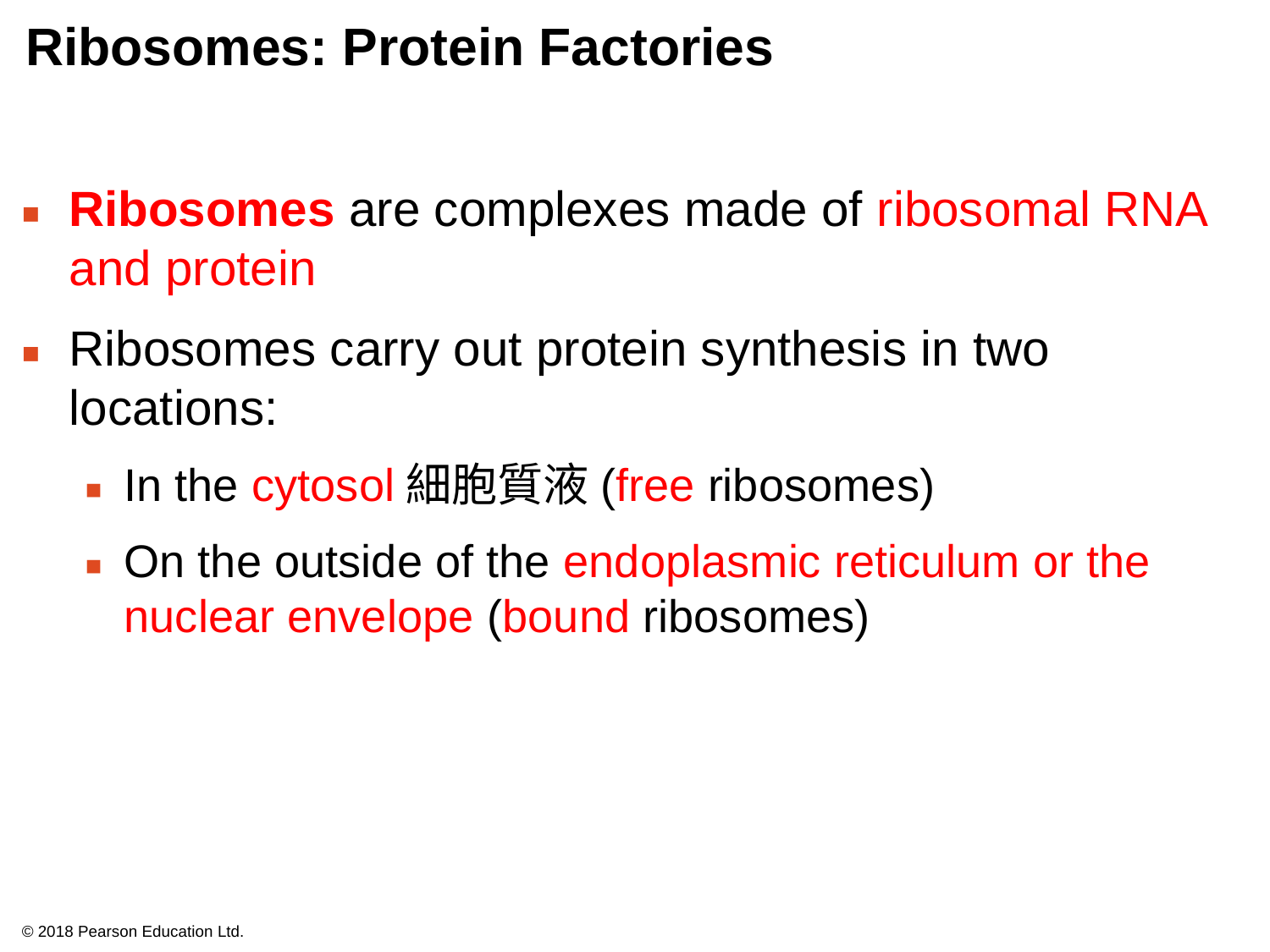

# Ribosomes: Protein Factories
Ribosomes are complexes made of ribosomal RNA and protein
Ribosomes carry out protein synthesis in two locations:
In the cytosol細胞質液(free ribosomes)
On the outside of the endoplasmic reticulum or the nuclear envelope (bound ribosomes)
© 2018 Pearson Education Ltd.